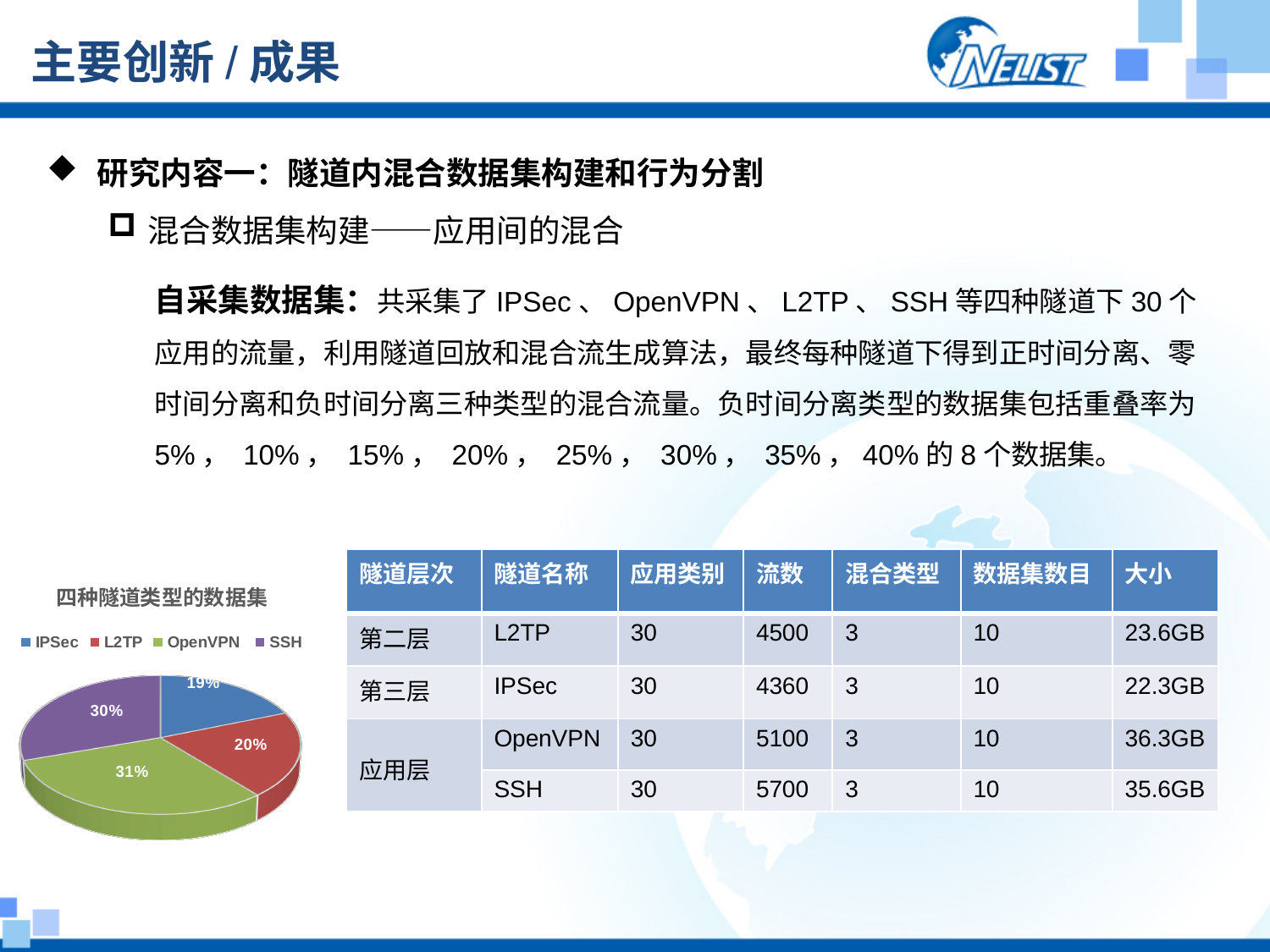

# 主要创新/成果
 研究内容一：隧道内混合数据集构建和行为分割

混合数据集构建——应用间的混合
自采集数据集：共采集了IPSec、OpenVPN、L2TP、SSH等四种隧道下30个应用的流量，利用隧道回放和混合流生成算法，最终每种隧道下得到正时间分离、零时间分离和负时间分离三种类型的混合流量。负时间分离类型的数据集包括重叠率为 5%， 10%， 15%， 20%， 25%， 30%， 35%，40%的8个数据集。

| 隧道层次 | 隧道名称 | 应用类别 | 流数 | 混合类型 | 数据集数目 | 大小 |
| --- | --- | --- | --- | --- | --- | --- |
| 第二层 | L2TP | 30 | 4500 | 3 | 10 | 23.6GB |
| 第三层 | IPSec | 30 | 4360 | 3 | 10 | 22.3GB |
| 应用层 | OpenVPN | 30 | 5100 | 3 | 10 | 36.3GB |
|  | SSH | 30 | 5700 | 3 | 10 | 35.6GB |

[unsupported chart]

17